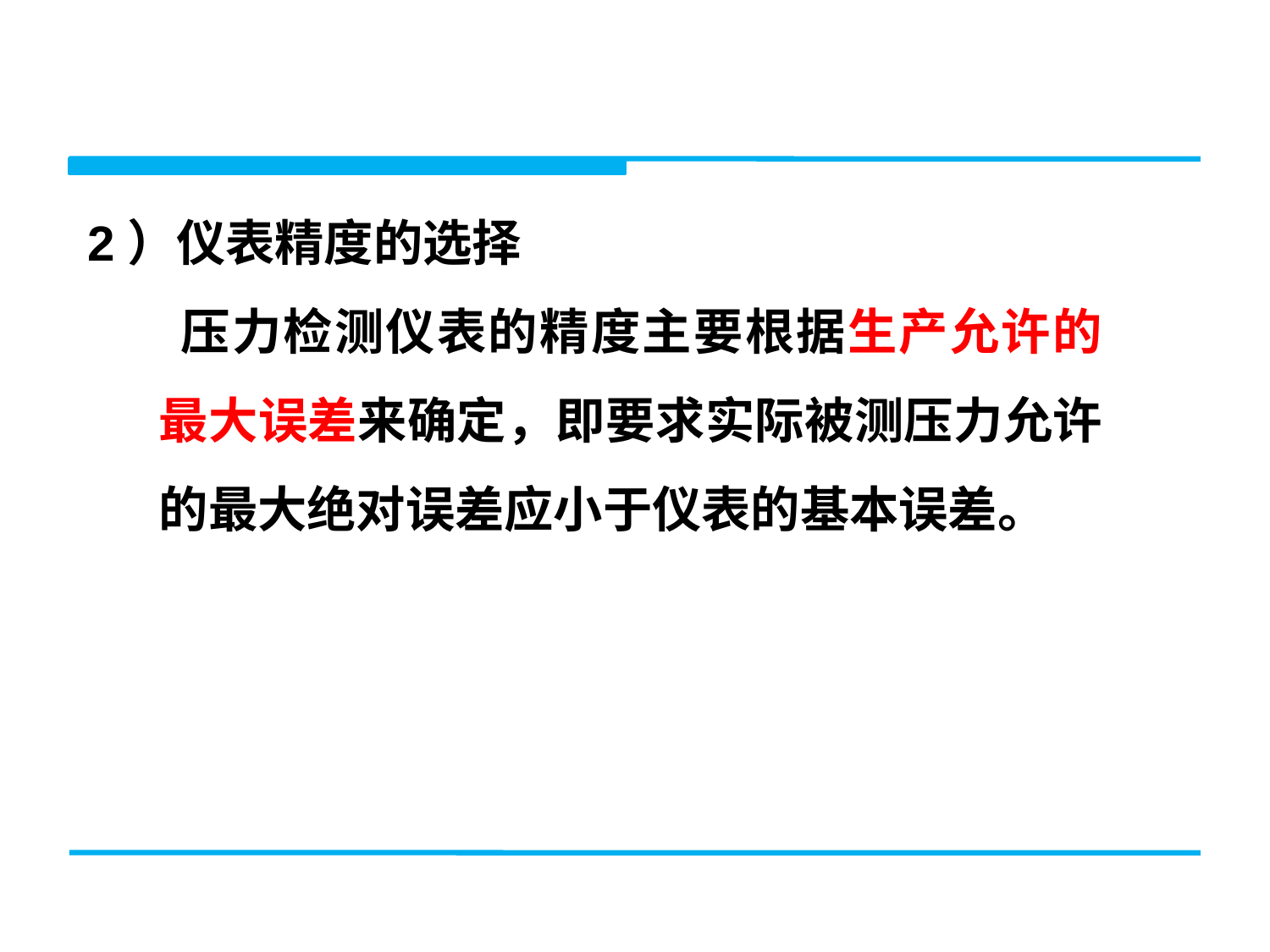

2）仪表精度的选择
      压力检测仪表的精度主要根据生产允许的最大误差来确定，即要求实际被测压力允许的最大绝对误差应小于仪表的基本误差。